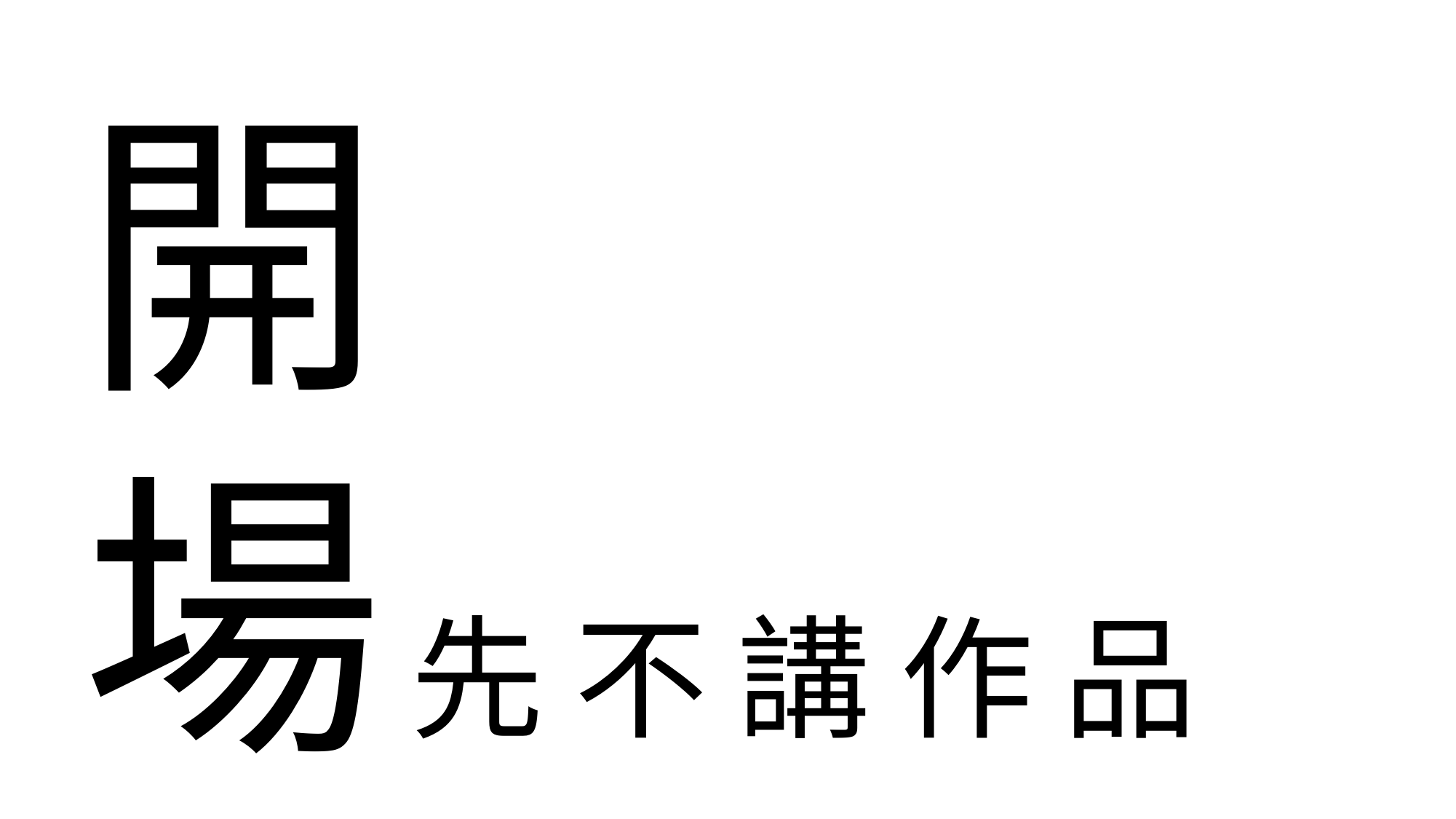

開
場
先 不 講 作 品